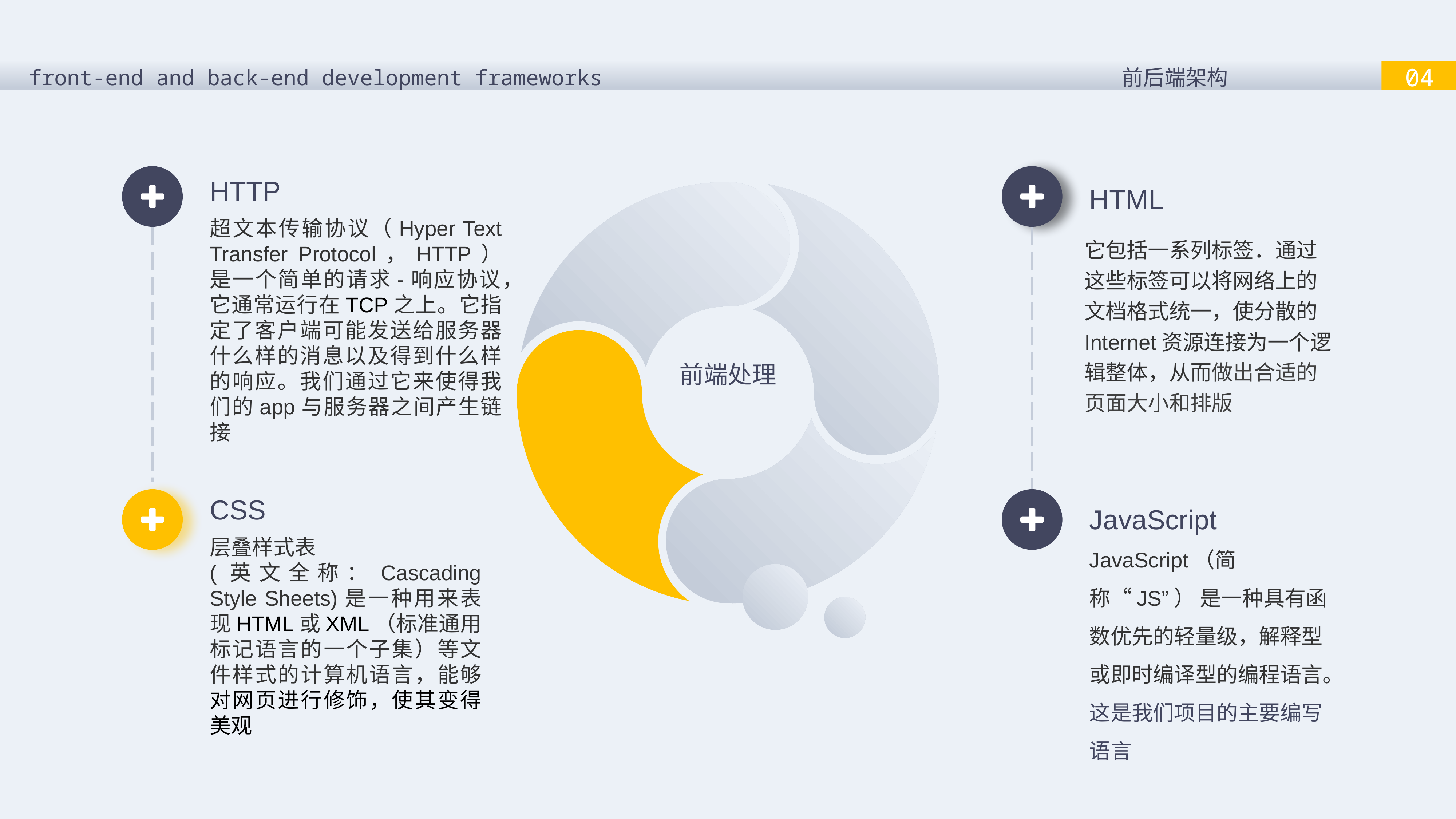

04
front-end and back-end development frameworks
前后端架构
HTTP
HTML

超文本传输协议（Hyper Text Transfer Protocol，HTTP）是一个简单的请求-响应协议，它通常运行在TCP之上。它指定了客户端可能发送给服务器什么样的消息以及得到什么样的响应。我们通过它来使得我们的app与服务器之间产生链接
它包括一系列标签．通过这些标签可以将网络上的文档格式统一，使分散的Internet资源连接为一个逻辑整体，从而做出合适的页面大小和排版
前端处理
CSS
JavaScript

层叠样式表
(英文全称：Cascading Style Sheets)是一种用来表现HTML或XML（标准通用标记语言的一个子集）等文件样式的计算机语言，能够对网页进行修饰，使其变得美观
JavaScript（简称“JS”） 是一种具有函数优先的轻量级，解释型或即时编译型的编程语言。这是我们项目的主要编写语言